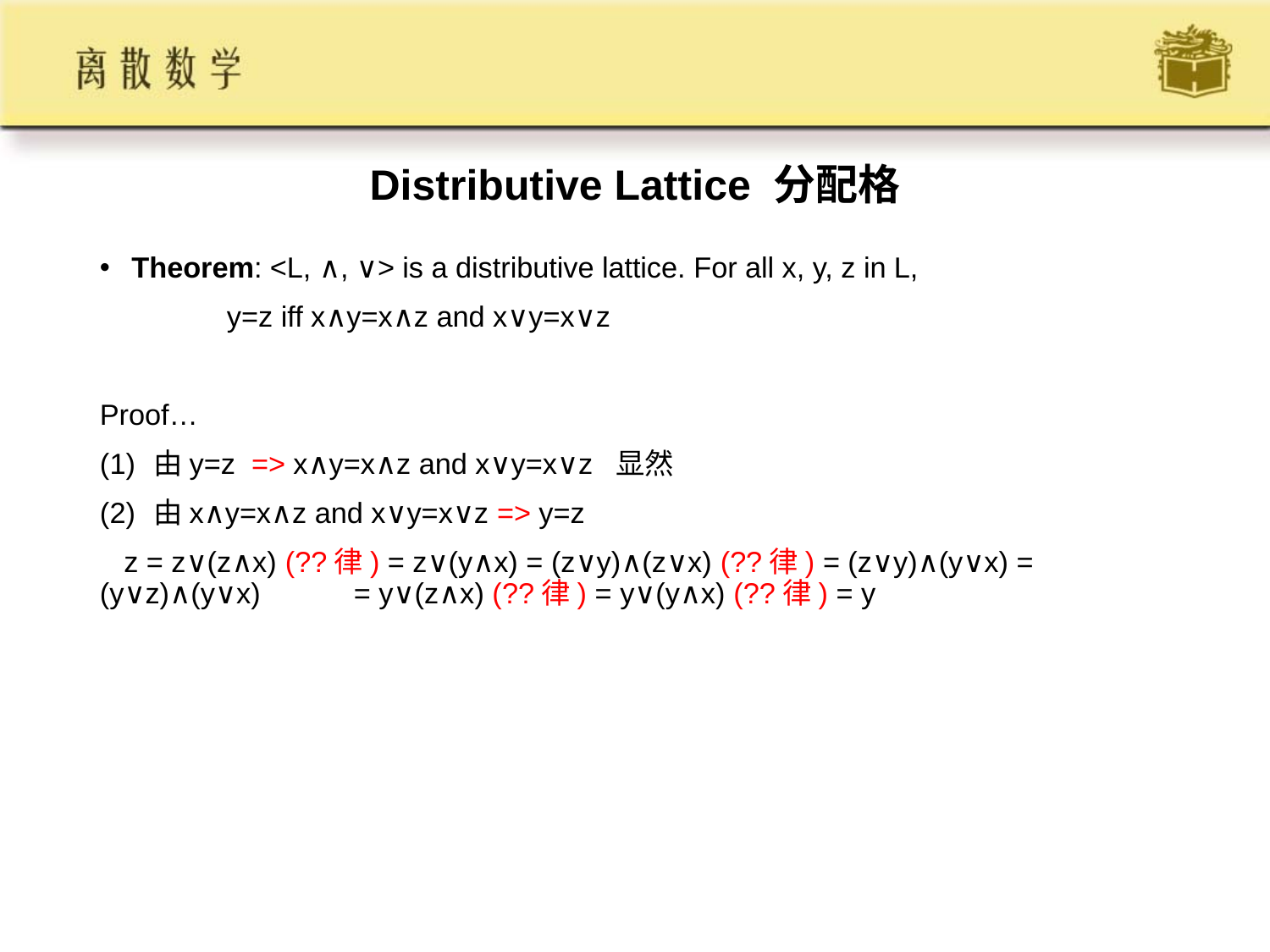

Distributive Lattice 分配格
Theorem: <L, ∧, ∨> is a distributive lattice. For all x, y, z in L,
	y=z iff x∧y=x∧z and x∨y=x∨z

Proof…
由y=z  => x∧y=x∧z and x∨y=x∨z  显然
由x∧y=x∧z and x∨y=x∨z => y=z
   z = z∨(z∧x) (??律) = z∨(y∧x) = (z∨y)∧(z∨x) (??律) = (z∨y)∧(y∨x) = 	(y∨z)∧(y∨x)	= y∨(z∧x) (??律) = y∨(y∧x) (??律) = y